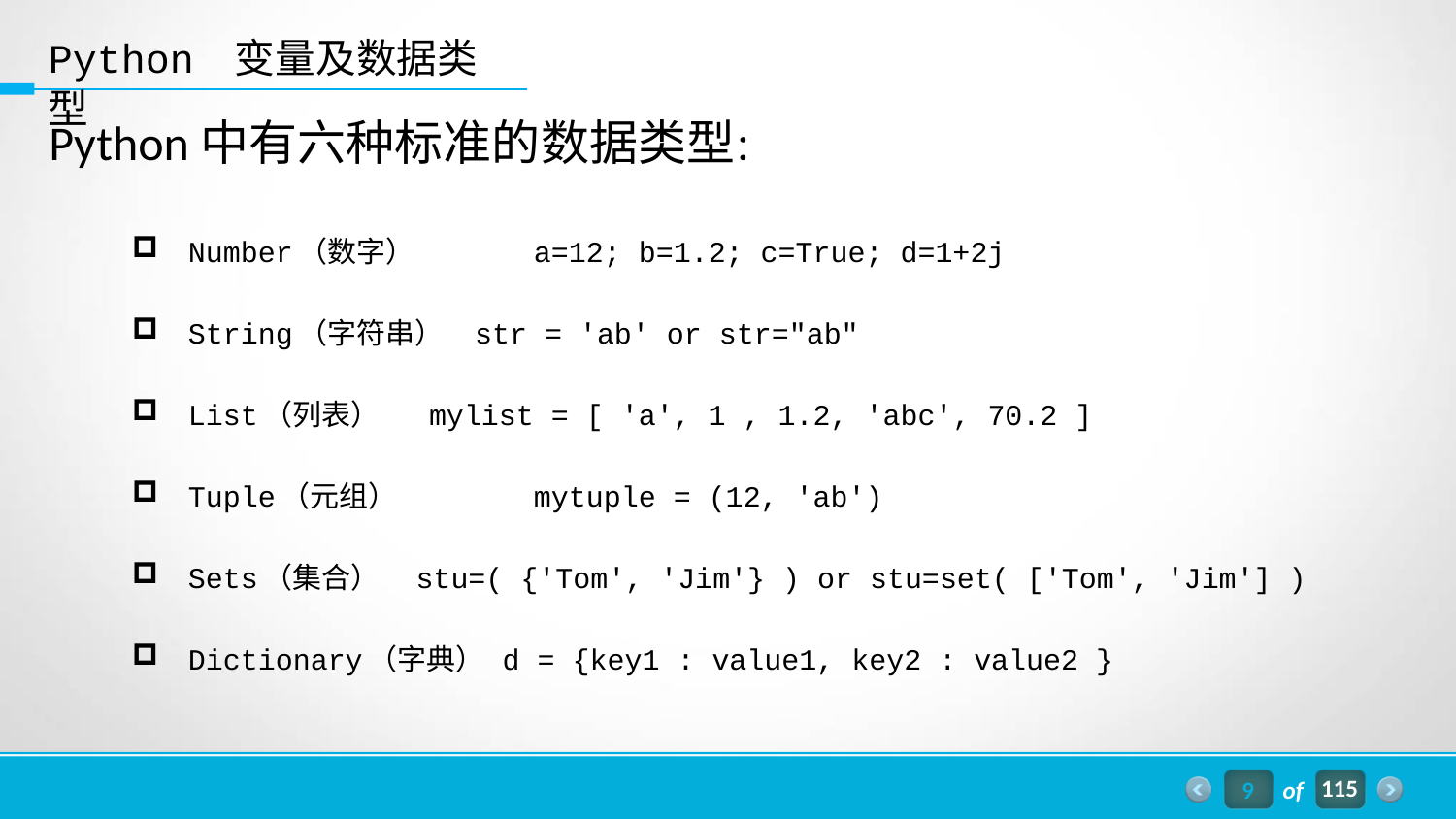

Python 变量及数据类型

Python中有六种标准的数据类型：
Number（数字） 	    a=12; b=1.2; c=True; d=1+2j

String（字符串）    str = 'ab' or str="ab"

List（列表）  	    mylist = [ 'a', 1 , 1.2, 'abc', 70.2 ]

Tuple（元组）  	    mytuple = (12, 'ab')

Sets（集合）  	  stu=( {'Tom', 'Jim'} ) or stu=set( ['Tom', 'Jim'] )

Dictionary（字典）  d = {key1 : value1, key2 : value2 }
9